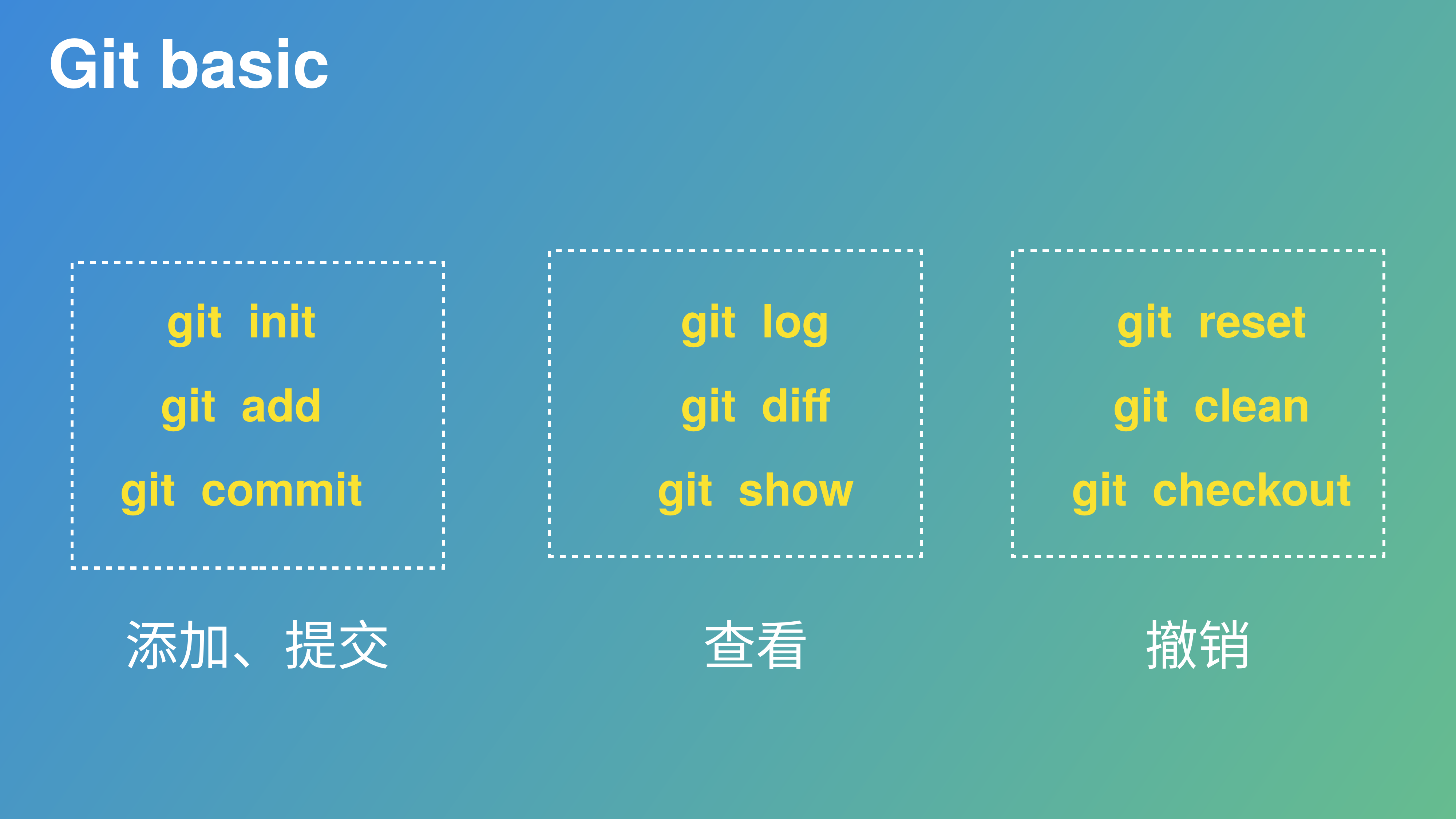

Git basic

git  init
git  log
git  reset
git  add
git  diff
git  clean
git  commit
git  show
git  checkout
添加、提交
查看
撤销